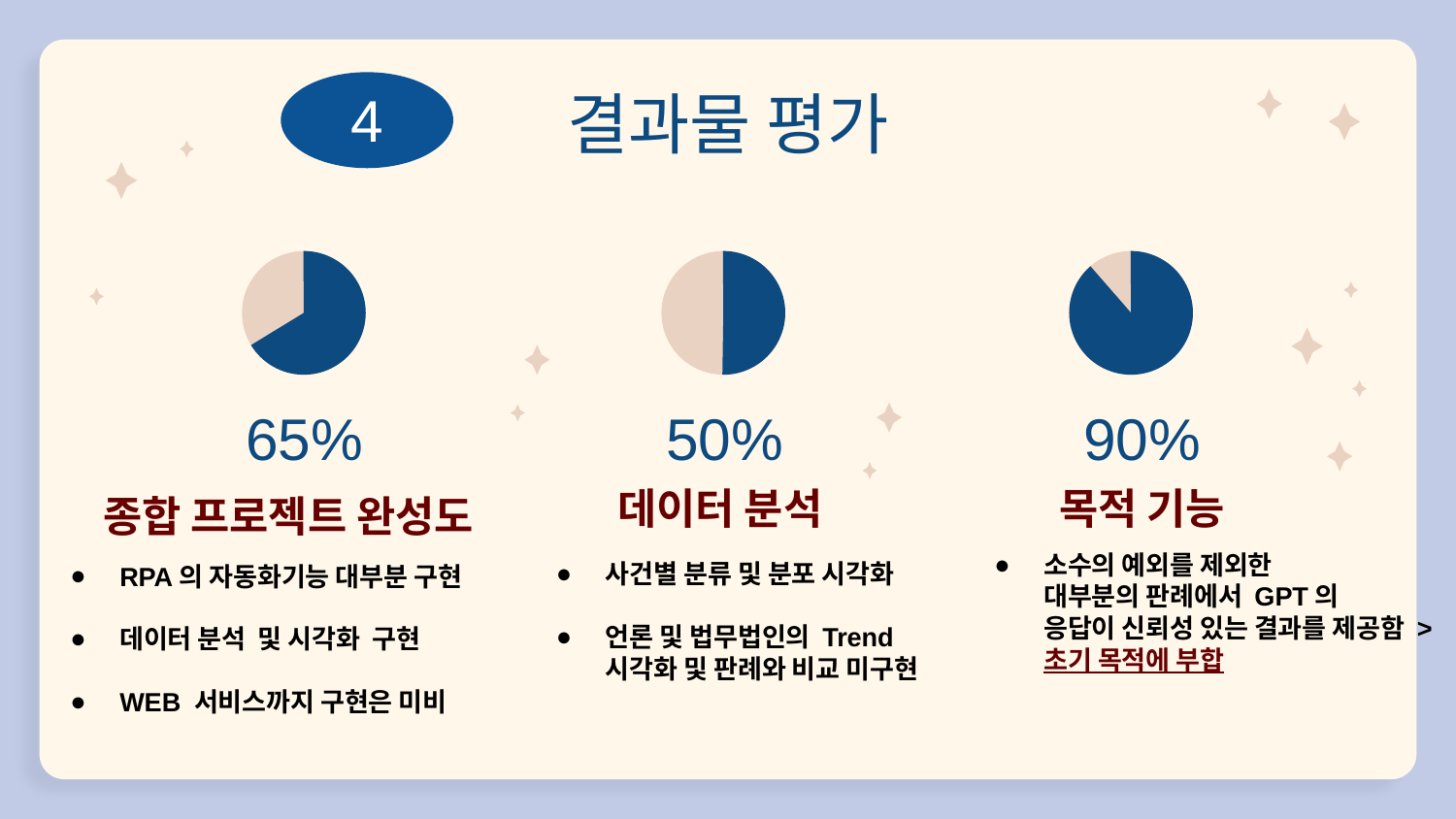

# 결과물 평가

4

65%
50%
90%

데이터 분석
목적 기능
종합 프로젝트 완성도
소수의 예외를 제외한
대부분의 판례에서 GPT의
응답이 신뢰성 있는 결과를 제공함 > 초기 목적에 부합
사건별 분류 및 분포 시각화

언론 및 법무법인의 Trend
시각화 및 판례와 비교 미구현
RPA의 자동화기능 대부분 구현

데이터 분석  및 시각화  구현

WEB 서비스까지 구현은 미비